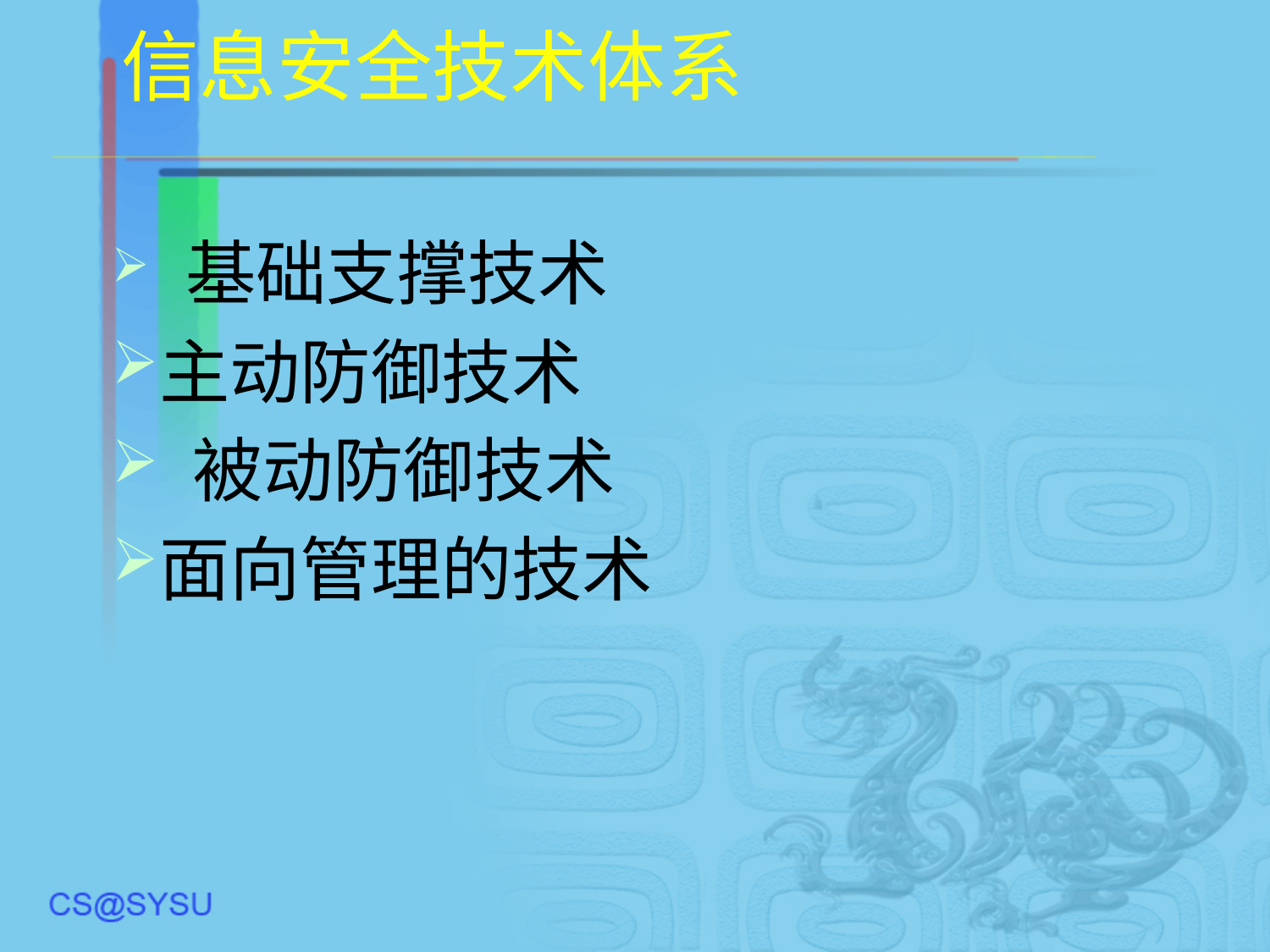

# 信息安全技术体系
 基础支撑技术
主动防御技术
 被动防御技术
面向管理的技术

58